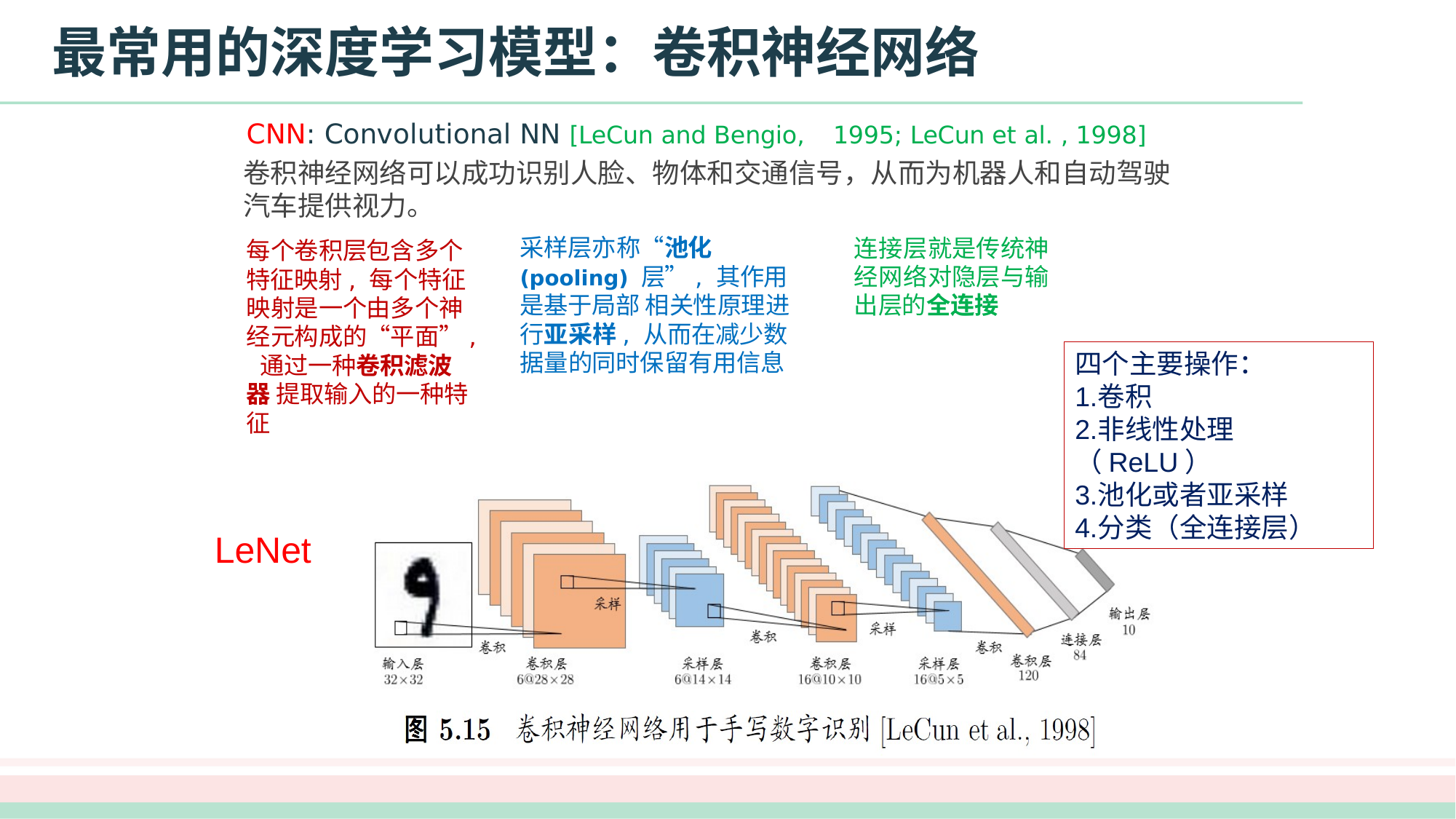

# 最常用的深度学习模型：卷积神经网络
CNN: Convolutional NN [LeCun and Bengio,	1995; LeCun et al. , 1998]
卷积神经网络可以成功识别人脸、物体和交通信号，从而为机器人和自动驾驶汽车提供视力。
采样层亦称“池化(pooling) 层”, 其作用是基于局部 相关性原理进行亚采样, 从而在减少数据量的同时保留有用信息
连接层就是传统神 经网络对隐层与输 出层的全连接
每个卷积层包含多个 特征映射, 每个特征 映射是一个由多个神 经元构成的“平面”, 通过一种卷积滤波器 提取输入的一种特征
四个主要操作：
卷积
非线性处理（ReLU）
池化或者亚采样
分类（全连接层）

LeNet